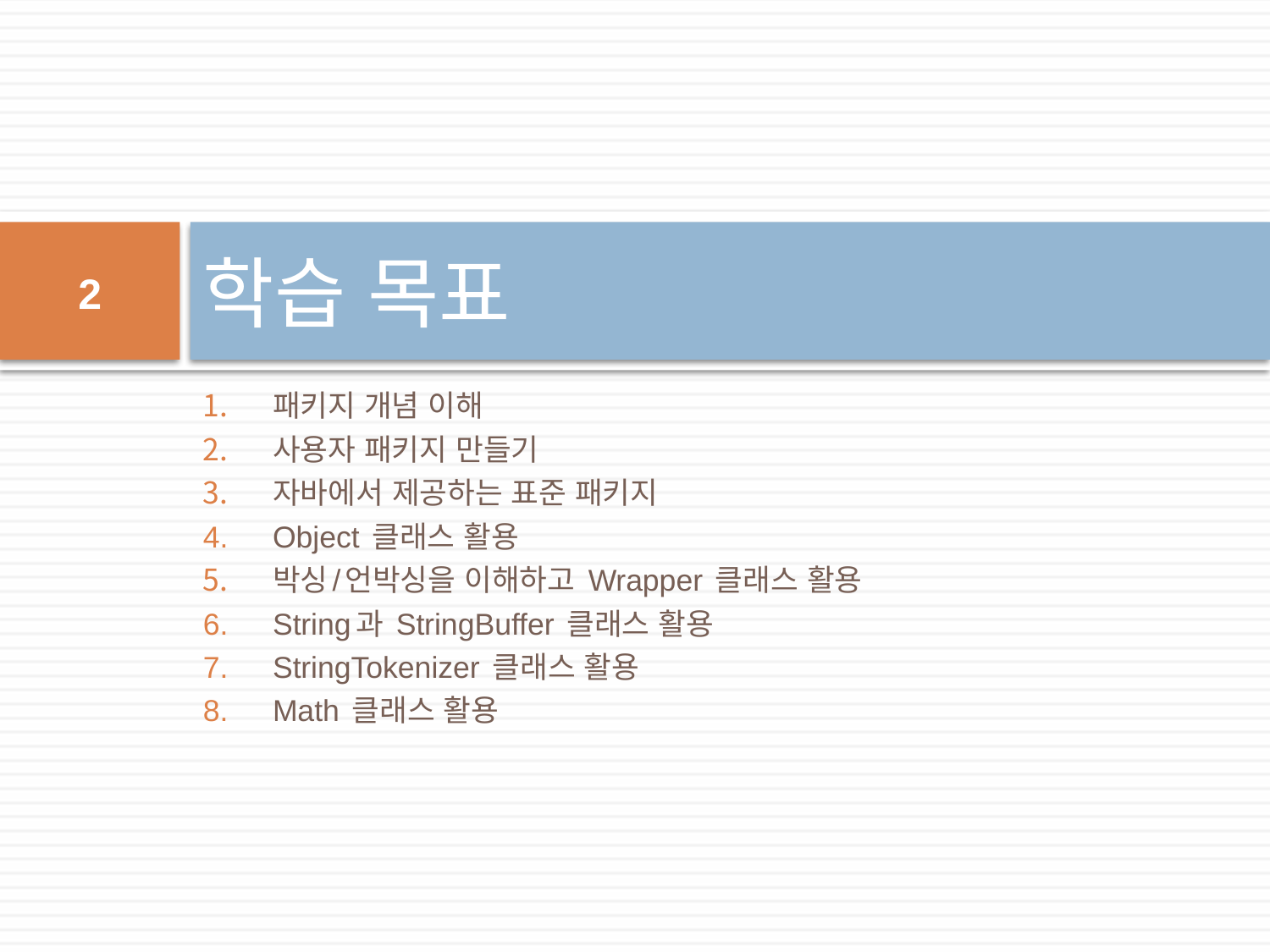

# 학습 목표
2
패키지 개념 이해
사용자 패키지 만들기
자바에서 제공하는 표준 패키지
Object 클래스 활용
박싱/언박싱을 이해하고 Wrapper 클래스 활용
String과 StringBuffer 클래스 활용
StringTokenizer 클래스 활용
Math 클래스 활용